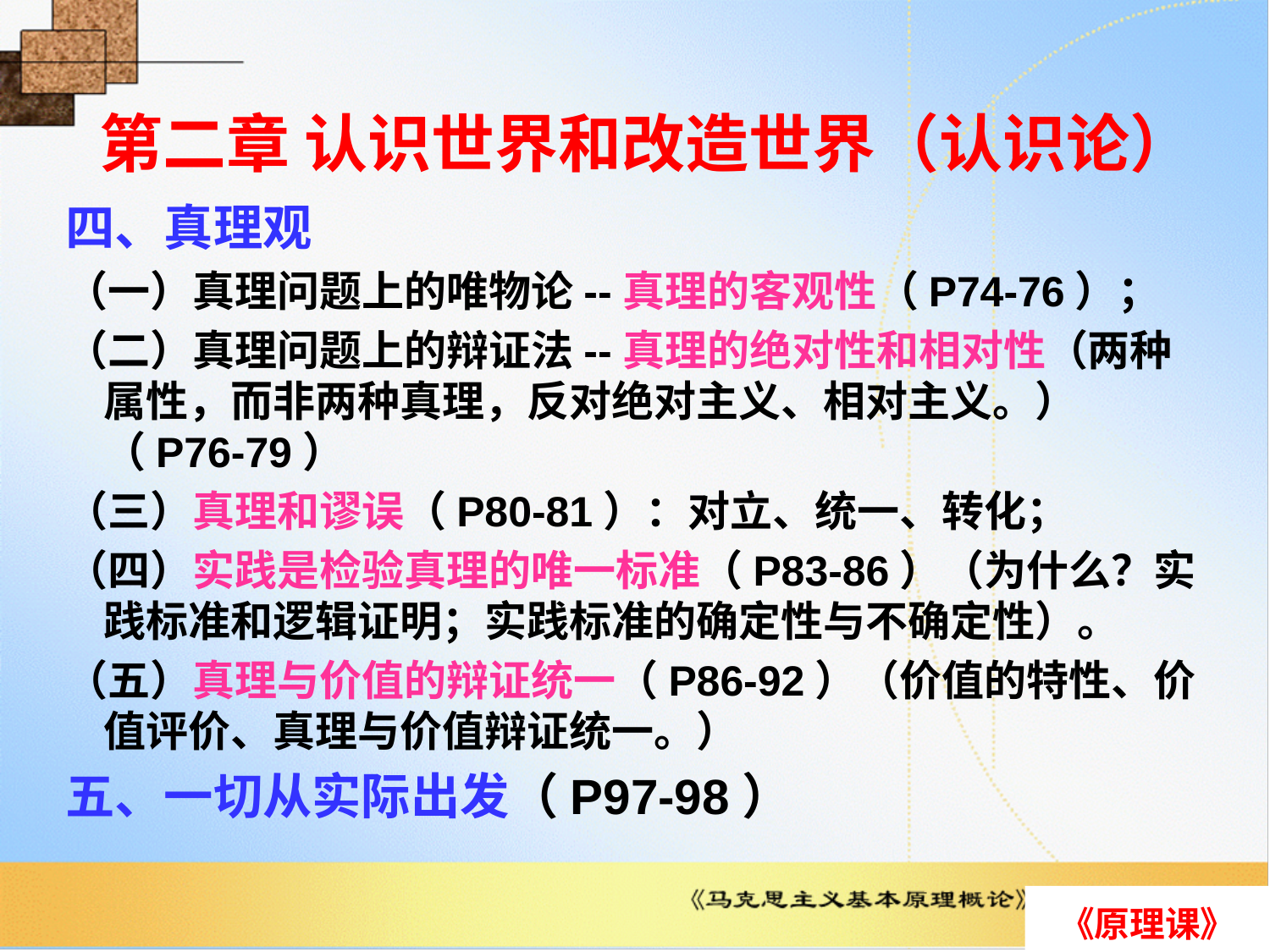

# 第二章 认识世界和改造世界（认识论）
四、真理观
（一）真理问题上的唯物论--真理的客观性（P74-76）；
（二）真理问题上的辩证法--真理的绝对性和相对性（两种属性，而非两种真理，反对绝对主义、相对主义。）（P76-79）
（三）真理和谬误（P80-81）：对立、统一、转化；
（四）实践是检验真理的唯一标准（P83-86）（为什么？实践标准和逻辑证明；实践标准的确定性与不确定性）。
（五）真理与价值的辩证统一（P86-92）（价值的特性、价值评价、真理与价值辩证统一。）
五、一切从实际出发（P97-98）

《原理课》